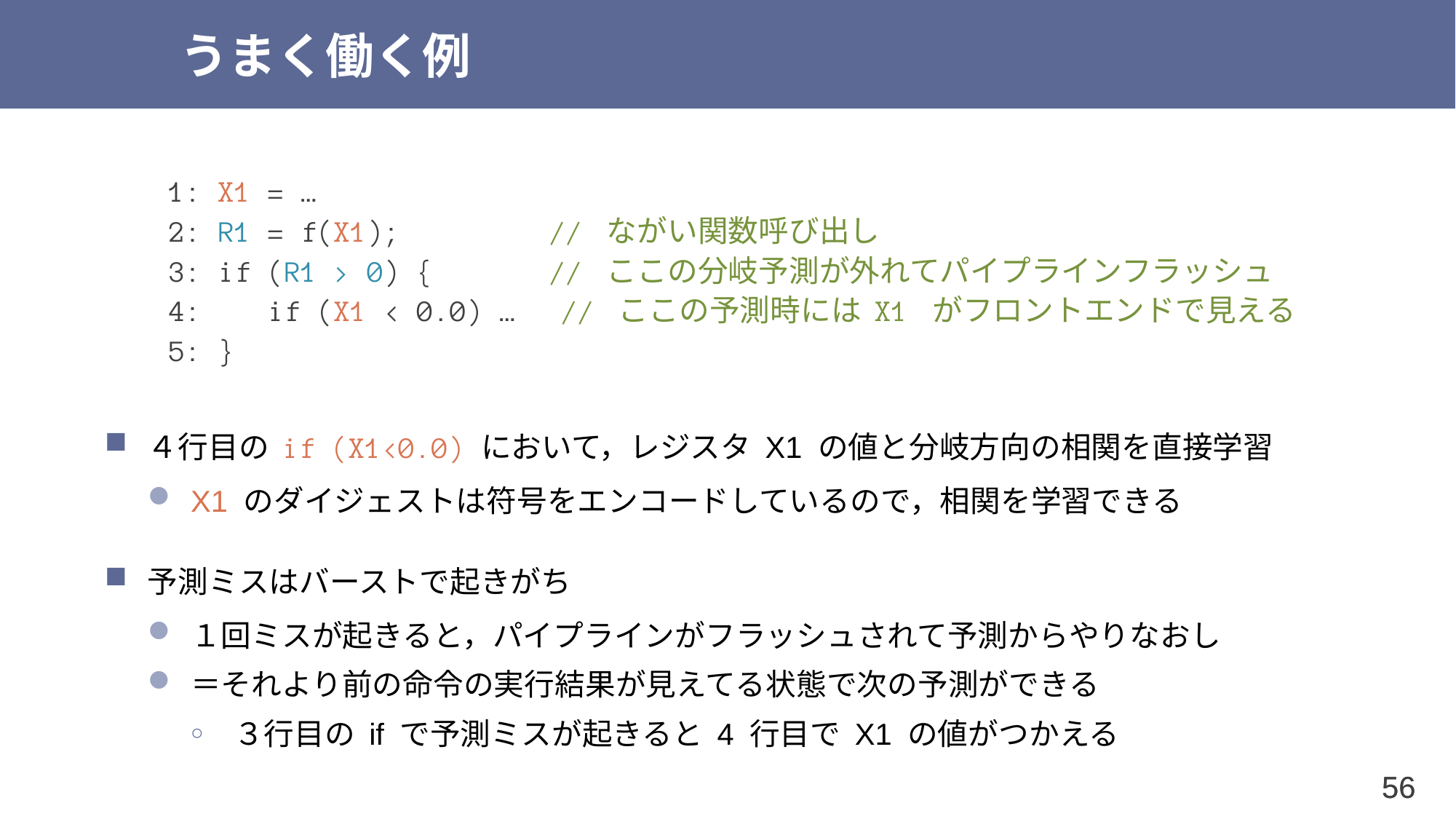

# うまく働く例
1: X1 = …
2: R1 = f(X1);         // ながい関数呼び出し
3: if (R1 > 0) {       // ここの分岐予測が外れてパイプラインフラッシュ
4:    if (X1 < 0.0) …　// ここの予測時には X1 がフロントエンドで見える
5: }
４行目の if (X1<0.0) において，レジスタ X1 の値と分岐方向の相関を直接学習
X1 のダイジェストは符号をエンコードしているので，相関を学習できる
予測ミスはバーストで起きがち
１回ミスが起きると，パイプラインがフラッシュされて予測からやりなおし
＝それより前の命令の実行結果が見えてる状態で次の予測ができる
３行目の if で予測ミスが起きると 4 行目で X1 の値がつかえる